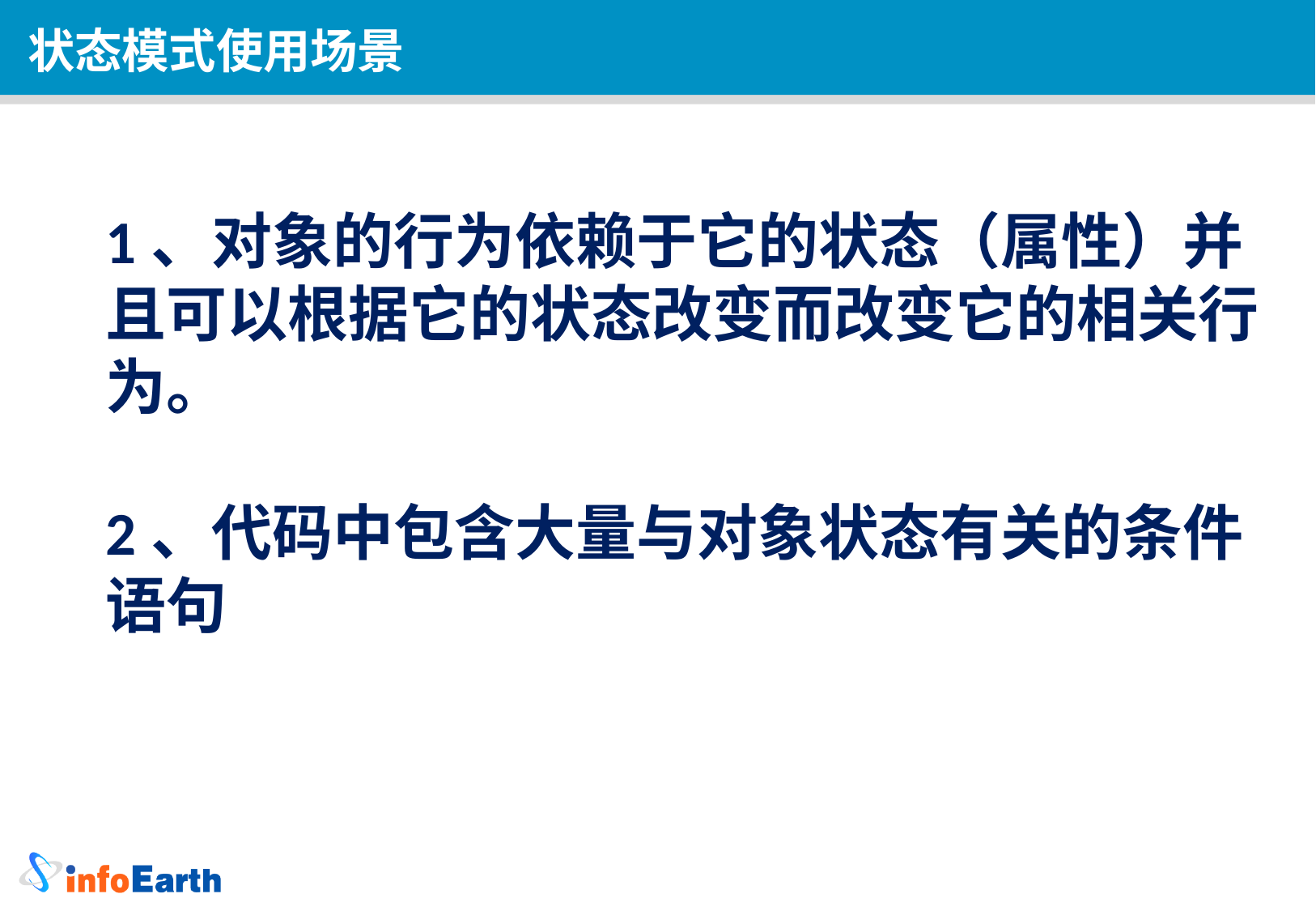

状态模式使用场景
1、对象的行为依赖于它的状态（属性）并且可以根据它的状态改变而改变它的相关行为。
2、代码中包含大量与对象状态有关的条件语句